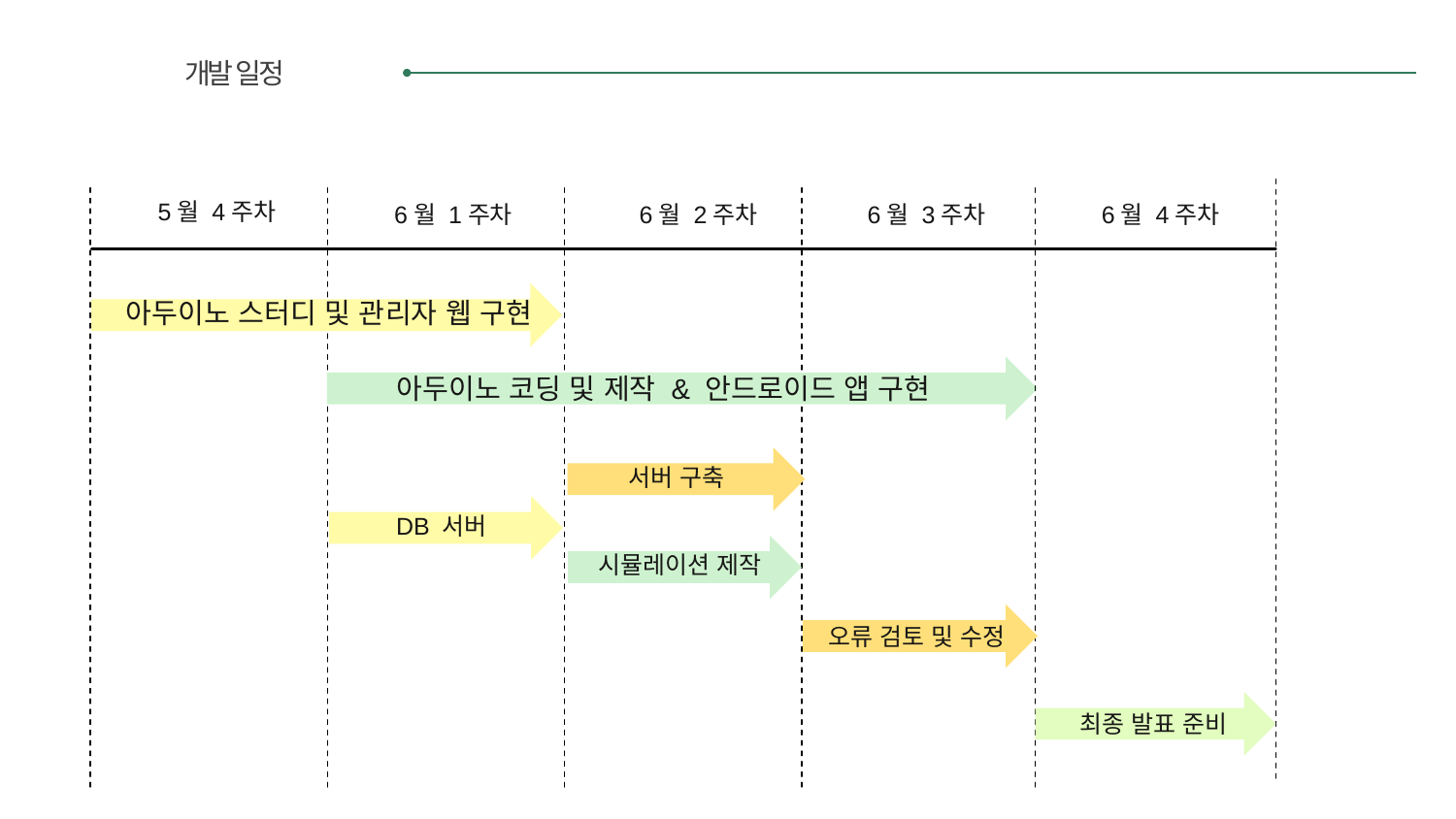

개발 일정
5월 4주차
6월 1주차
6월 2주차
6월 3주차
6월 4주차

아두이노 스터디 및 관리자 웹 구현

아두이노 코딩 및 제작 & 안드로이드 앱 구현

서버 구축

DB 서버

시뮬레이션 제작

오류 검토 및 수정

최종 발표 준비